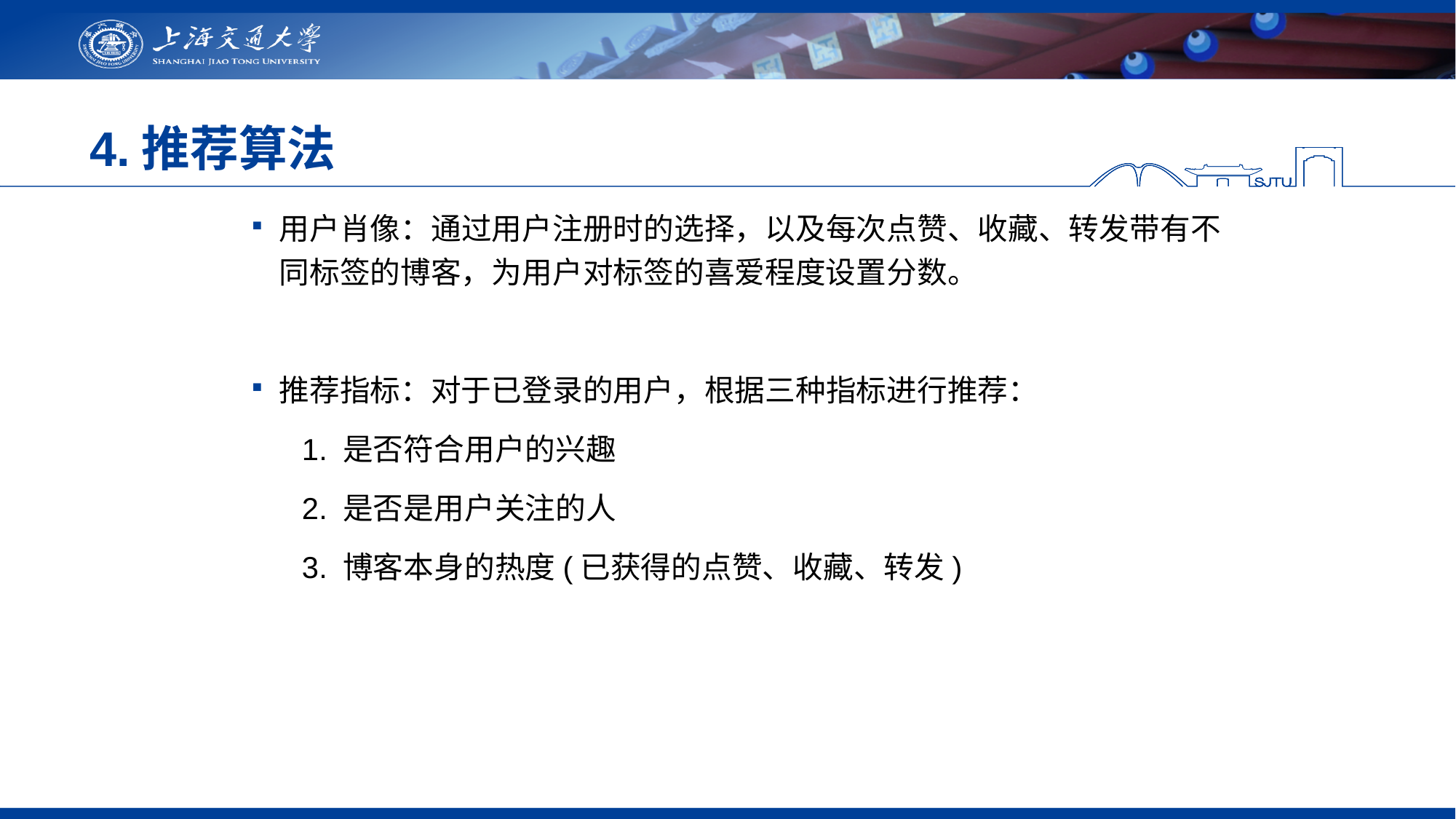

# 4.推荐算法
用户肖像：通过用户注册时的选择，以及每次点赞、收藏、转发带有不同标签的博客，为用户对标签的喜爱程度设置分数。

推荐指标：对于已登录的用户，根据三种指标进行推荐：
      1. 是否符合用户的兴趣
      2. 是否是用户关注的人
      3. 博客本身的热度(已获得的点赞、收藏、转发)